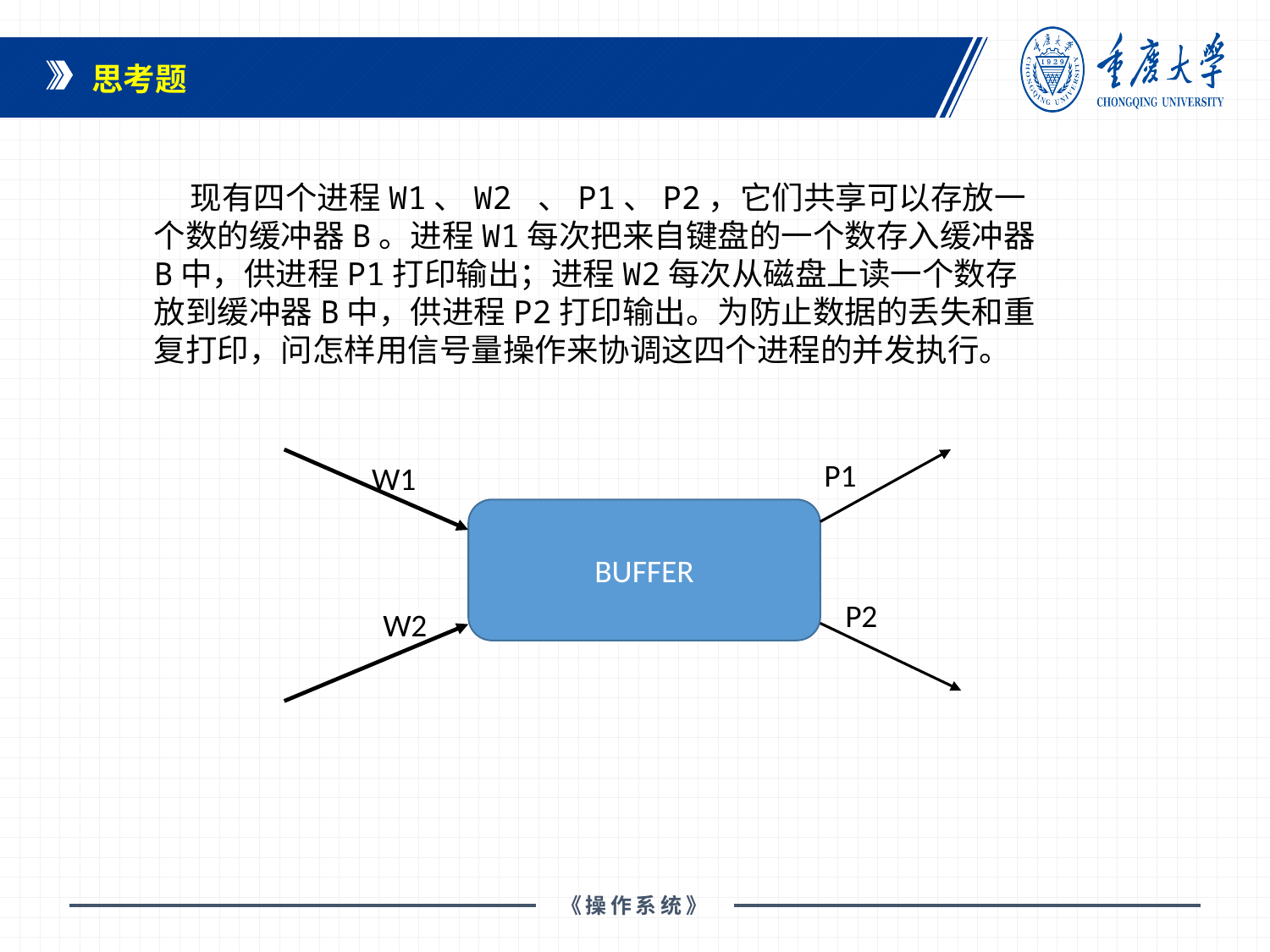

思考题
    现有四个进程W1、W2 、P1、P2，它们共享可以存放一个数的缓冲器B。进程W1每次把来自键盘的一个数存入缓冲器B中，供进程P1打印输出；进程W2每次从磁盘上读一个数存放到缓冲器B中，供进程P2打印输出。为防止数据的丢失和重复打印，问怎样用信号量操作来协调这四个进程的并发执行。
P1
W1
BUFFER
P2
W2